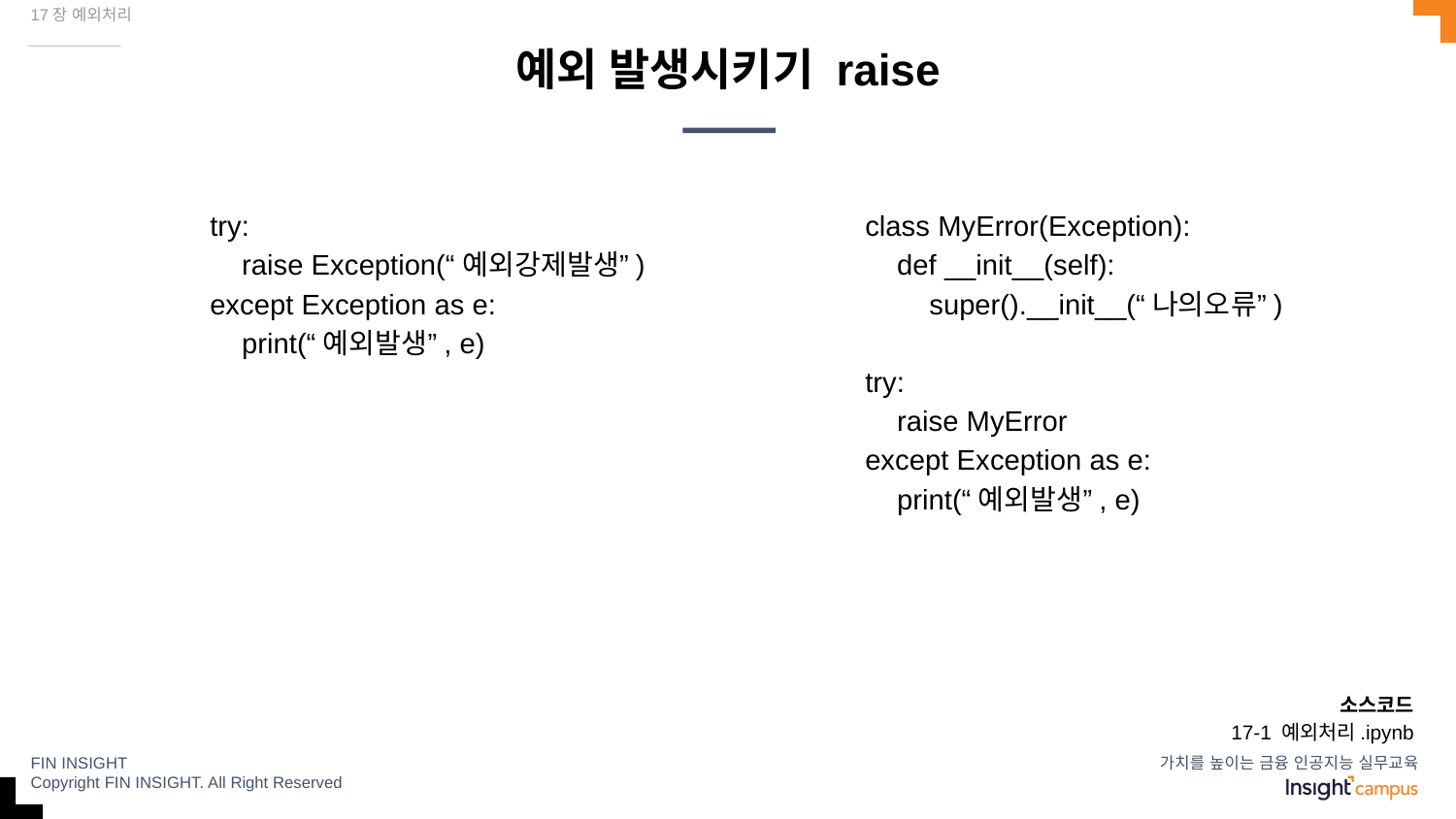

17장 예외처리
# 예외 발생시키기 raise
try:
    raise Exception(“예외강제발생”)
except Exception as e:
    print(“예외발생”, e)

class MyError(Exception):
    def __init__(self):
        super().__init__(“나의오류”)

try:
    raise MyError
except Exception as e:
    print(“예외발생”, e)

소스코드
17-1 예외처리.ipynb